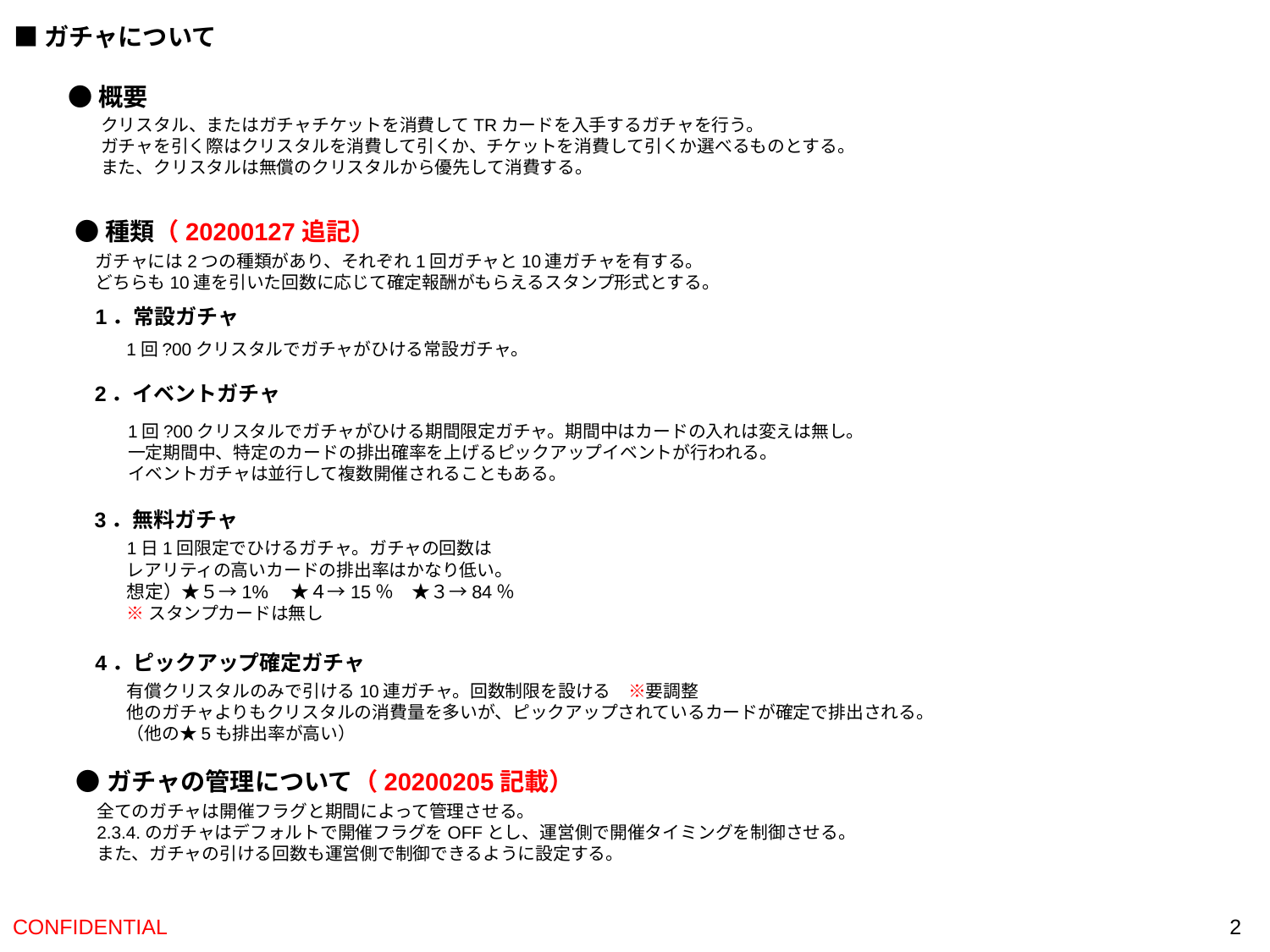

■ガチャについて
●概要
クリスタル、またはガチャチケットを消費してTRカードを入手するガチャを行う。
ガチャを引く際はクリスタルを消費して引くか、チケットを消費して引くか選べるものとする。
また、クリスタルは無償のクリスタルから優先して消費する。
●種類（20200127追記）
ガチャには2つの種類があり、それぞれ1回ガチャと10連ガチャを有する。
どちらも10連を引いた回数に応じて確定報酬がもらえるスタンプ形式とする。
1．常設ガチャ
1回?00クリスタルでガチャがひける常設ガチャ。
2．イベントガチャ
1回?00クリスタルでガチャがひける期間限定ガチャ。期間中はカードの入れは変えは無し。
一定期間中、特定のカードの排出確率を上げるピックアップイベントが行われる。
イベントガチャは並行して複数開催されることもある。
3．無料ガチャ
1日1回限定でひけるガチャ。ガチャの回数は
レアリティの高いカードの排出率はかなり低い。
想定）★５→1%　★４→15％　★３→84％
※スタンプカードは無し

4．ピックアップ確定ガチャ
有償クリスタルのみで引ける10連ガチャ。回数制限を設ける　※要調整
他のガチャよりもクリスタルの消費量を多いが、ピックアップされているカードが確定で排出される。
（他の★5も排出率が高い）
●ガチャの管理について（20200205記載）
全てのガチャは開催フラグと期間によって管理させる。
2.3.4.のガチャはデフォルトで開催フラグをOFFとし、運営側で開催タイミングを制御させる。
また、ガチャの引ける回数も運営側で制御できるように設定する。
2
CONFIDENTIAL